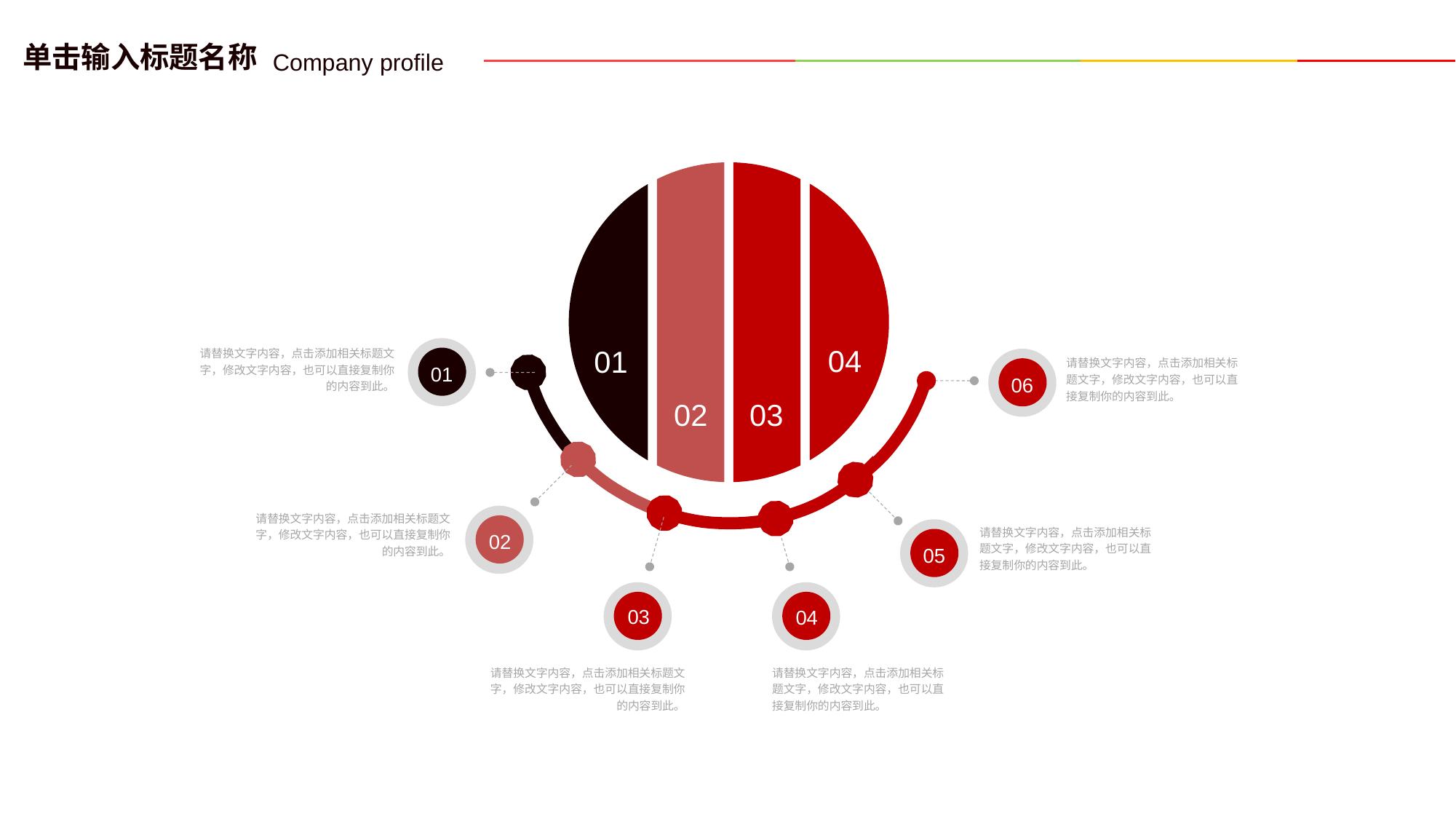

单击输入标题名称
Company profile

04
01
请替换文字内容，点击添加相关标题文字，修改文字内容，也可以直接复制你的内容到此。

01
请替换文字内容，点击添加相关标题文字，修改文字内容，也可以直接复制你的内容到此。

06

02
03

请替换文字内容，点击添加相关标题文字，修改文字内容，也可以直接复制你的内容到此。

02

请替换文字内容，点击添加相关标题文字，修改文字内容，也可以直接复制你的内容到此。

05

04

03
请替换文字内容，点击添加相关标题文字，修改文字内容，也可以直接复制你的内容到此。
请替换文字内容，点击添加相关标题文字，修改文字内容，也可以直接复制你的内容到此。